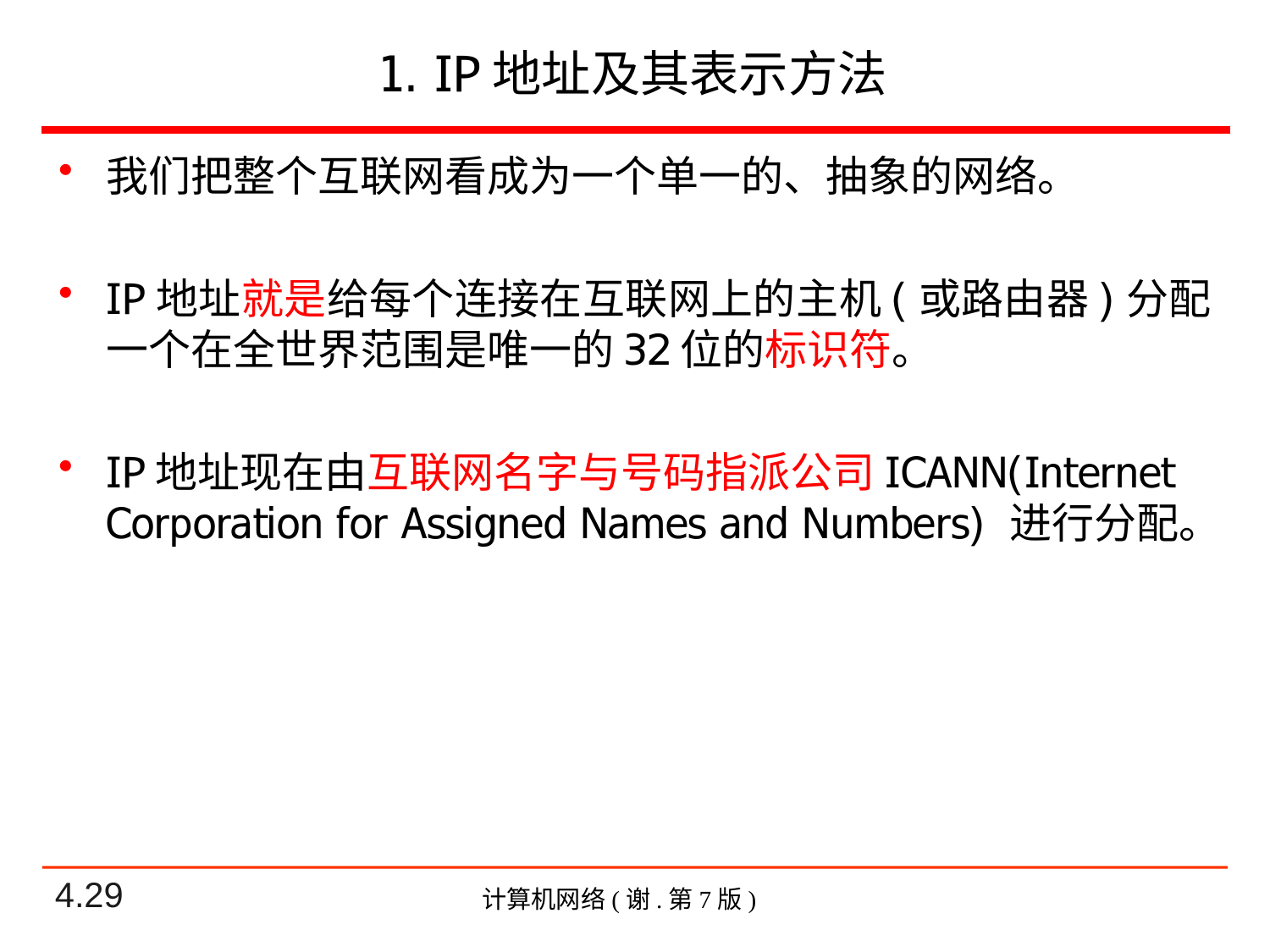

# 1. IP地址及其表示方法
我们把整个互联网看成为一个单一的、抽象的网络。

IP地址就是给每个连接在互联网上的主机(或路由器)分配一个在全世界范围是唯一的32位的标识符。

IP地址现在由互联网名字与号码指派公司ICANN(Internet Corporation for Assigned Names and Numbers) 进行分配。